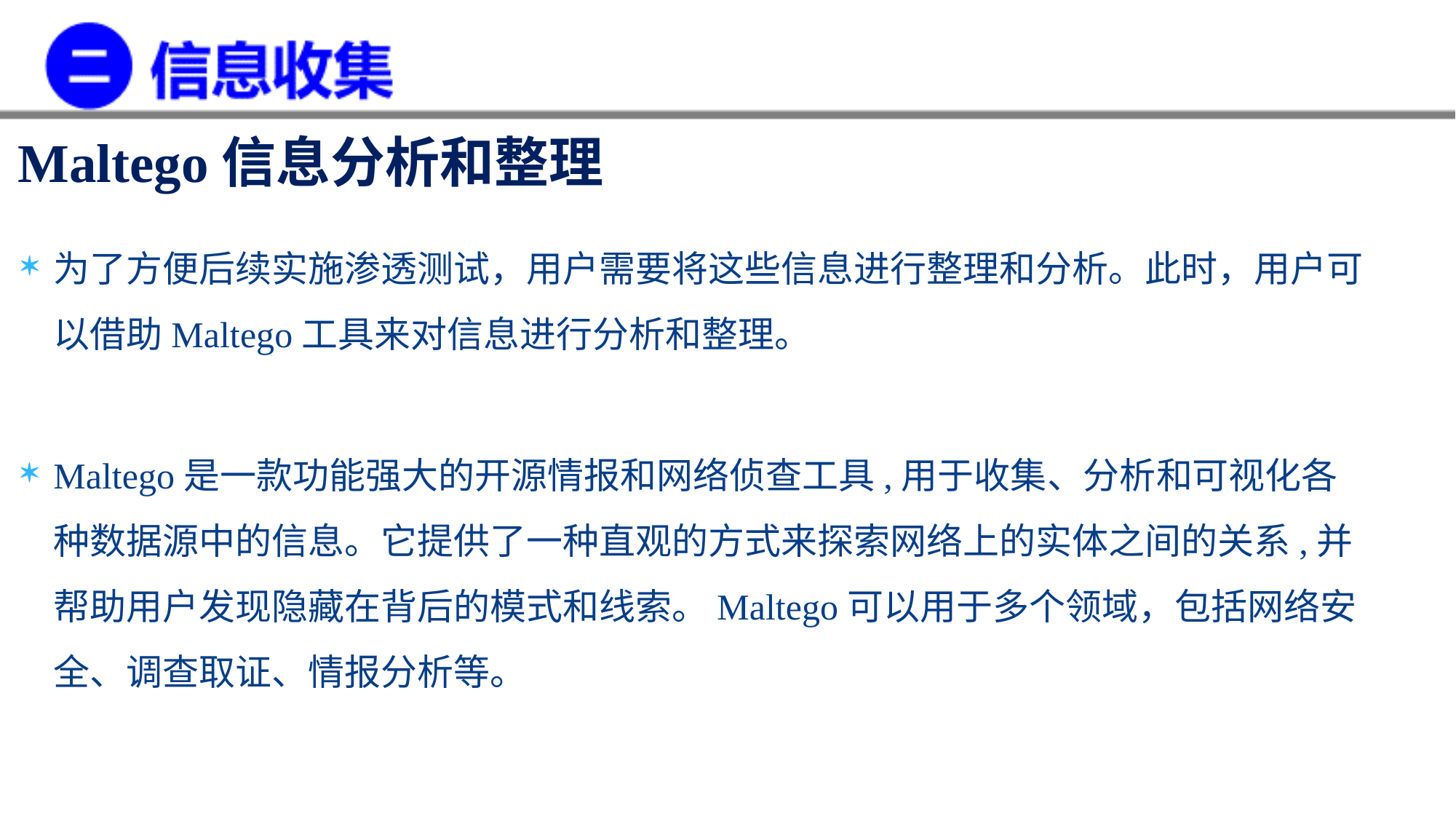

Maltego信息分析和整理
为了方便后续实施渗透测试，用户需要将这些信息进行整理和分析。此时，用户可以借助Maltego工具来对信息进行分析和整理。

Maltego是一款功能强大的开源情报和网络侦查工具,用于收集、分析和可视化各种数据源中的信息。它提供了一种直观的方式来探索网络上的实体之间的关系,并帮助用户发现隐藏在背后的模式和线索。Maltego可以用于多个领域，包括网络安全、调查取证、情报分析等。